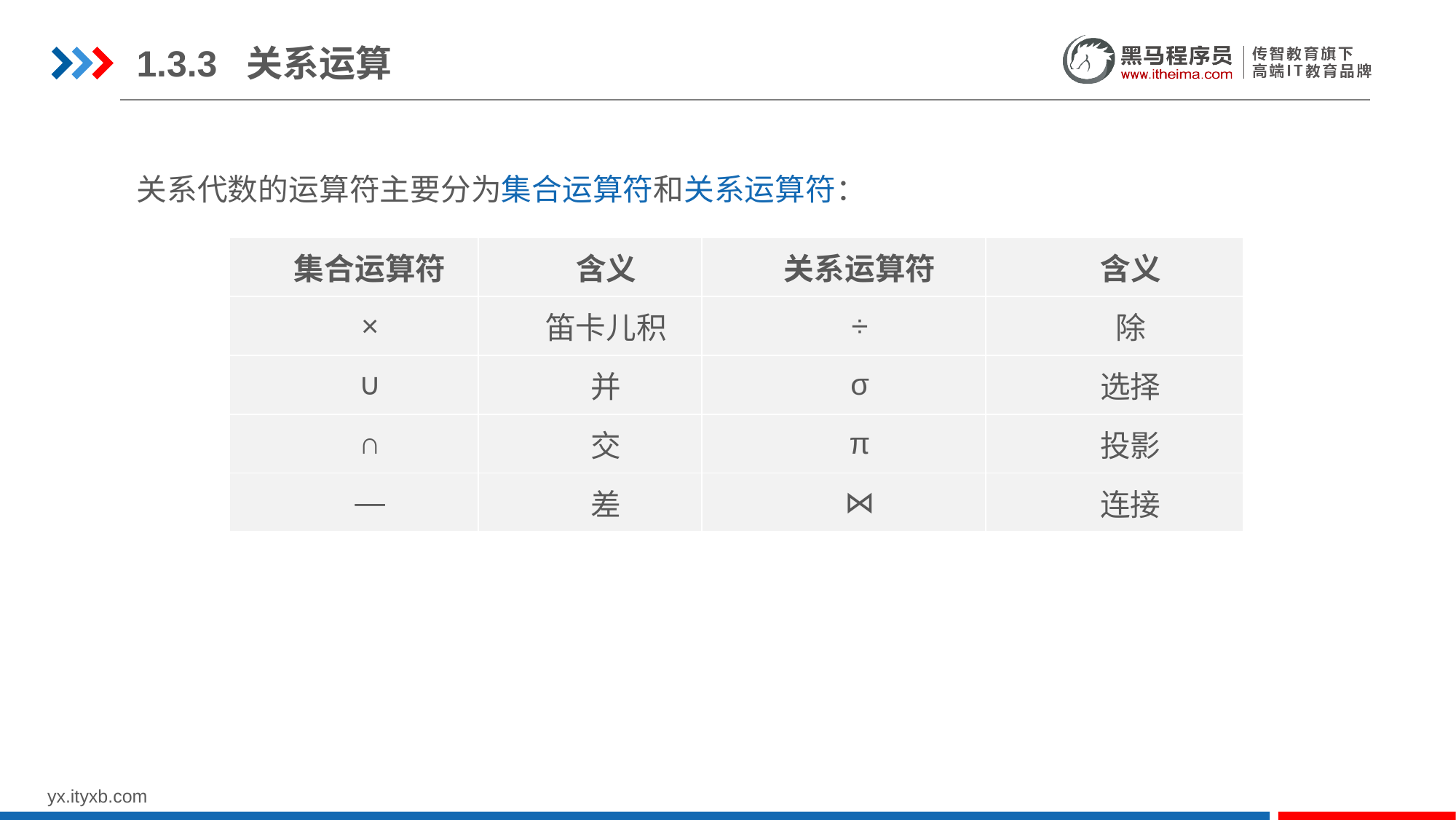

1.3.3  关系运算
关系代数的运算符主要分为集合运算符和关系运算符：
| 集合运算符 | 含义 | 关系运算符 | 含义 |
| --- | --- | --- | --- |
| × | 笛卡儿积 | ÷ | 除 |
| ∪ | 并 | σ | 选择 |
| ∩ | 交 | π | 投影 |
| ― | 差 | ⋈ | 连接 |